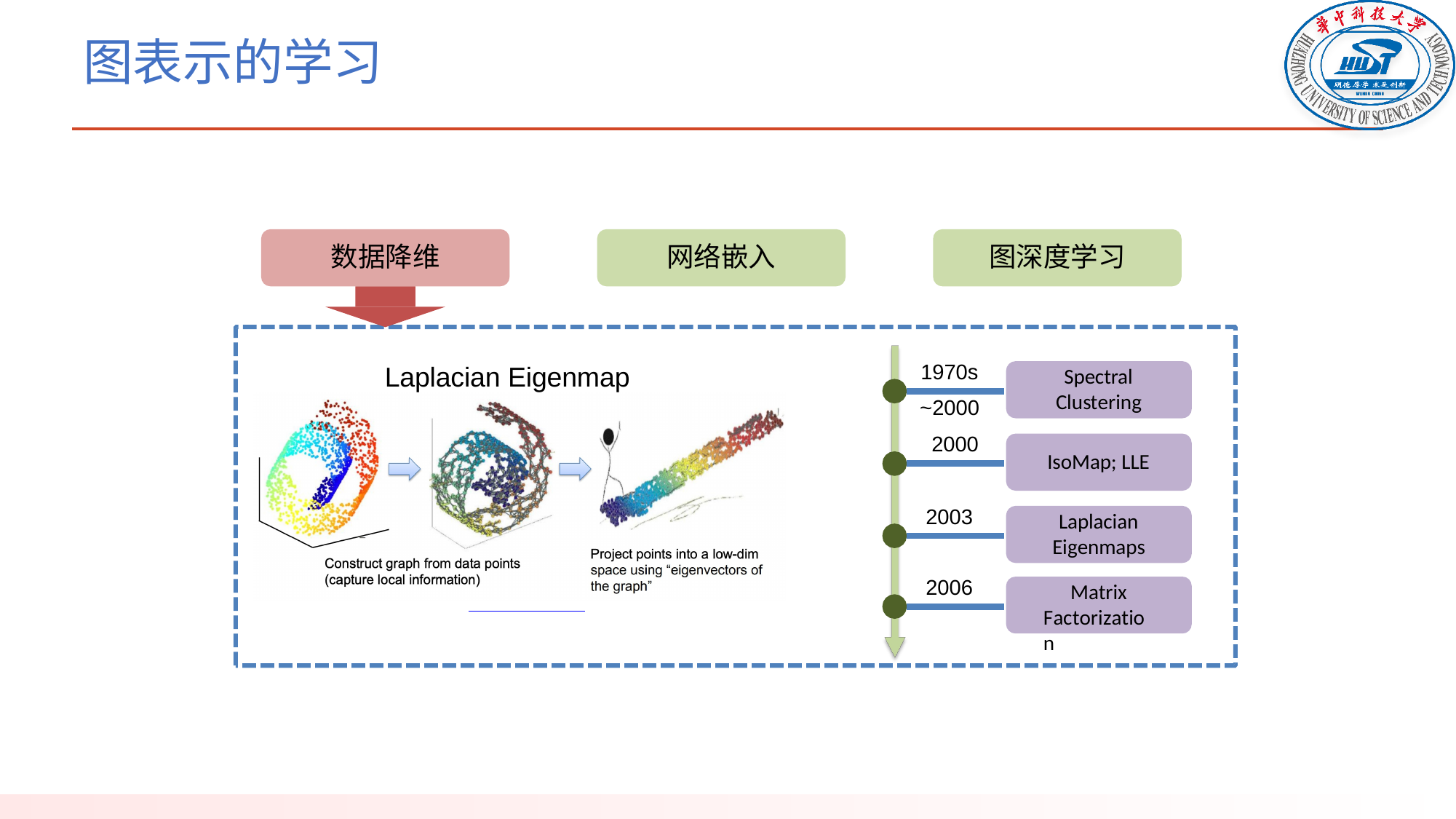

# 图表示的学习

图深度学习
数据降维
网络嵌入

1970s
Laplacian Eigenmap

Spectral  Clustering

~2000  2000

IsoMap; LLE

2003

Laplacian  Eigenmaps

2006

Matrix  Factorization